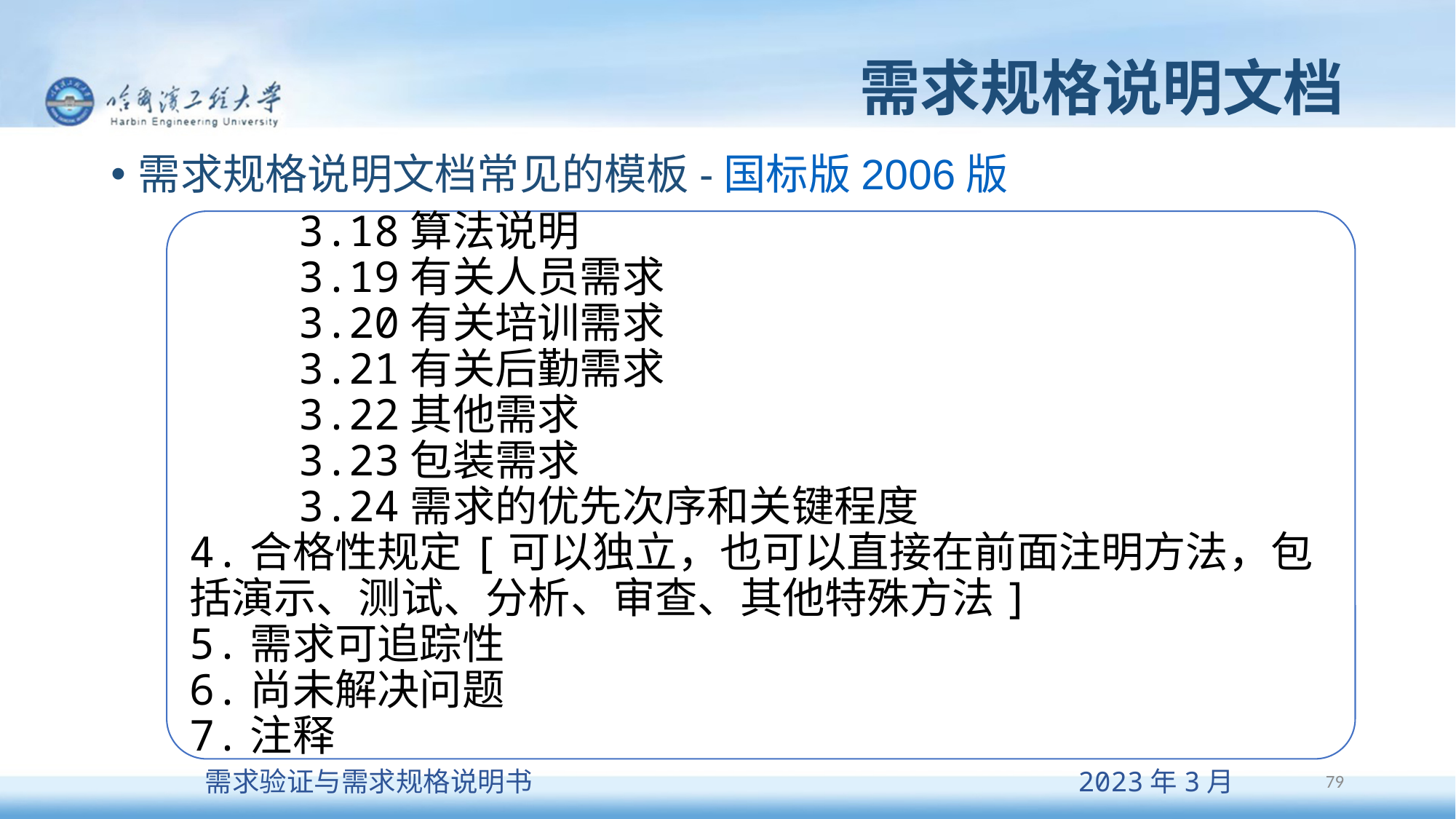

# 需求规格说明文档
需求规格说明文档常见的模板-国标版2006版
	3.18算法说明
	3.19有关人员需求
	3.20有关培训需求
	3.21有关后勤需求
	3.22其他需求
	3.23包装需求
	3.24需求的优先次序和关键程度
4.合格性规定[可以独立，也可以直接在前面注明方法，包括演示、测试、分析、审查、其他特殊方法]
5.需求可追踪性
6.尚未解决问题
7.注释

79